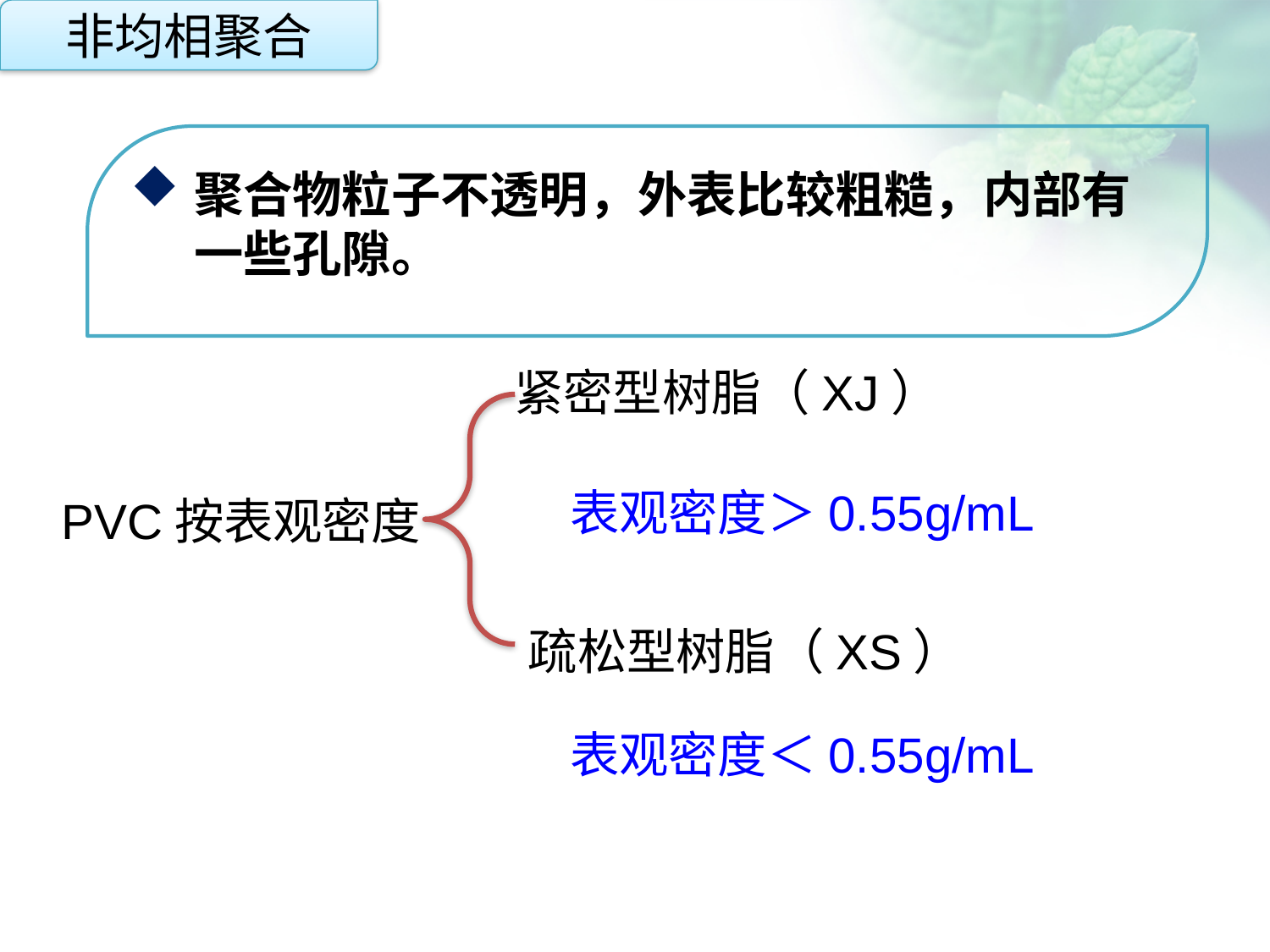

非均相聚合
聚合物粒子不透明，外表比较粗糙，内部有一些孔隙。
点击添加文本
紧密型树脂（XJ）

点击添加文本
表观密度＞0.55g/mL
PVC按表观密度
点击添加文本
疏松型树脂（XS）
表观密度＜0.55g/mL
点击添加文本